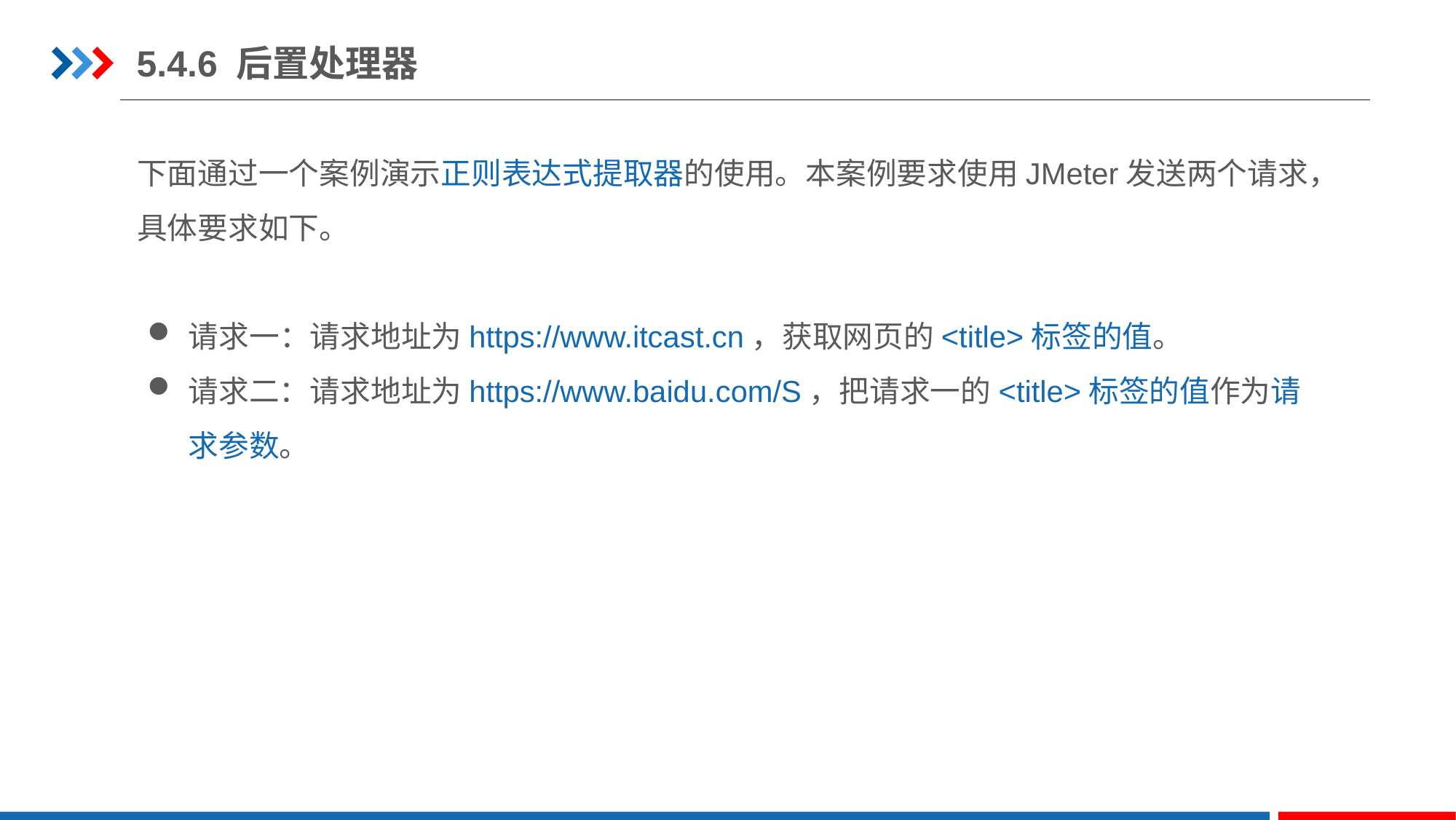

5.4.6 后置处理器
下面通过一个案例演示正则表达式提取器的使用。本案例要求使用JMeter发送两个请求，具体要求如下。
请求一：请求地址为https://www.itcast.cn，获取网页的<title>标签的值。
请求二：请求地址为https://www.baidu.com/S，把请求一的<title>标签的值作为请求参数。